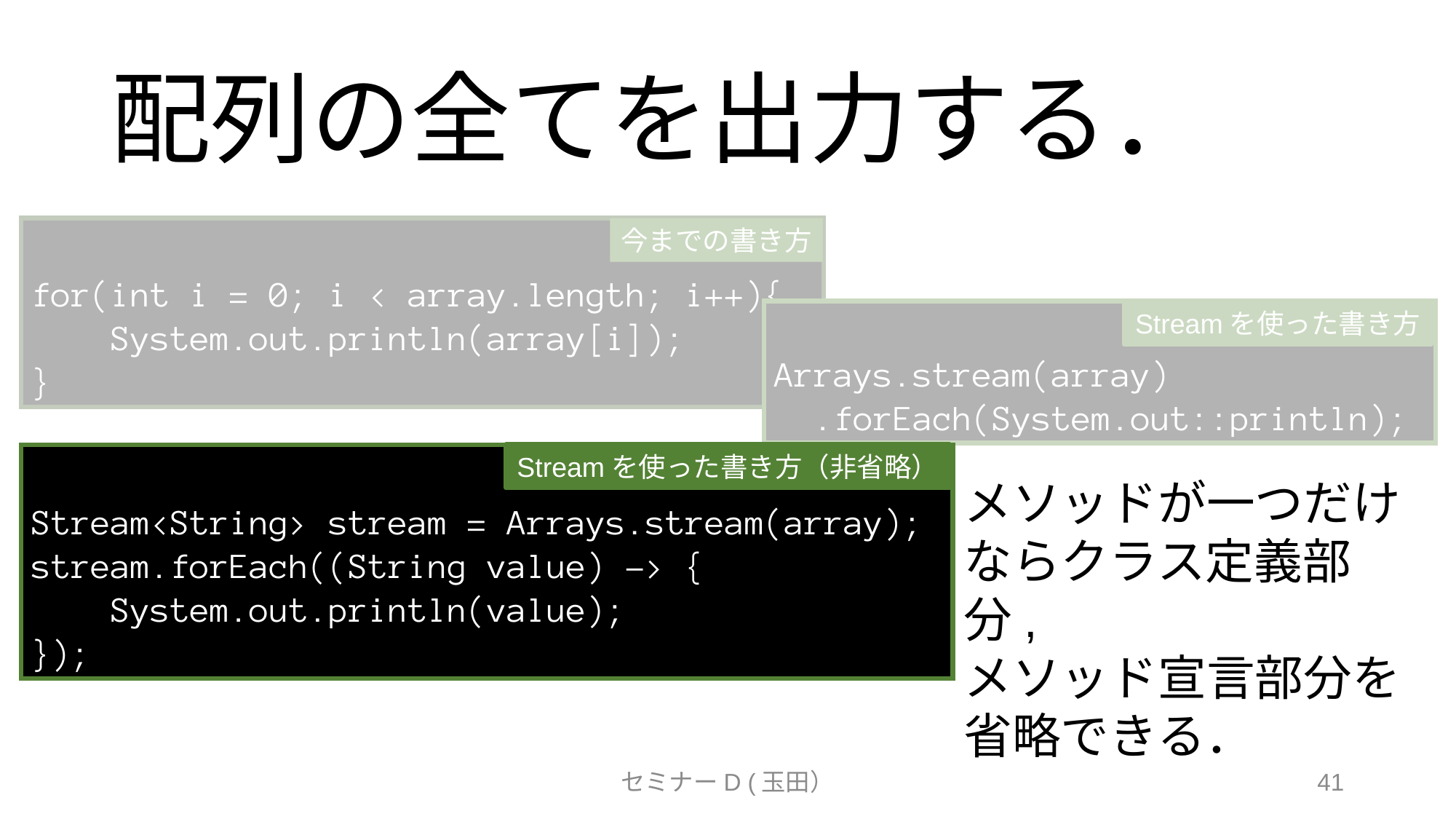

# 配列の全てを出力する．

for(int i = 0; i < array.length; i++){
    System.out.println(array[i]);
}
今までの書き方

Arrays.stream(array)
  .forEach(System.out::println);
Streamを使った書き方
Stream<String> stream = Arrays.stream(array);
stream.forEach((String value) -> {
    System.out.println(value);
});
Streamを使った書き方（非省略）
メソッドが一つだけならクラス定義部分,
メソッド宣言部分を省略できる．
セミナーD (玉田）
41